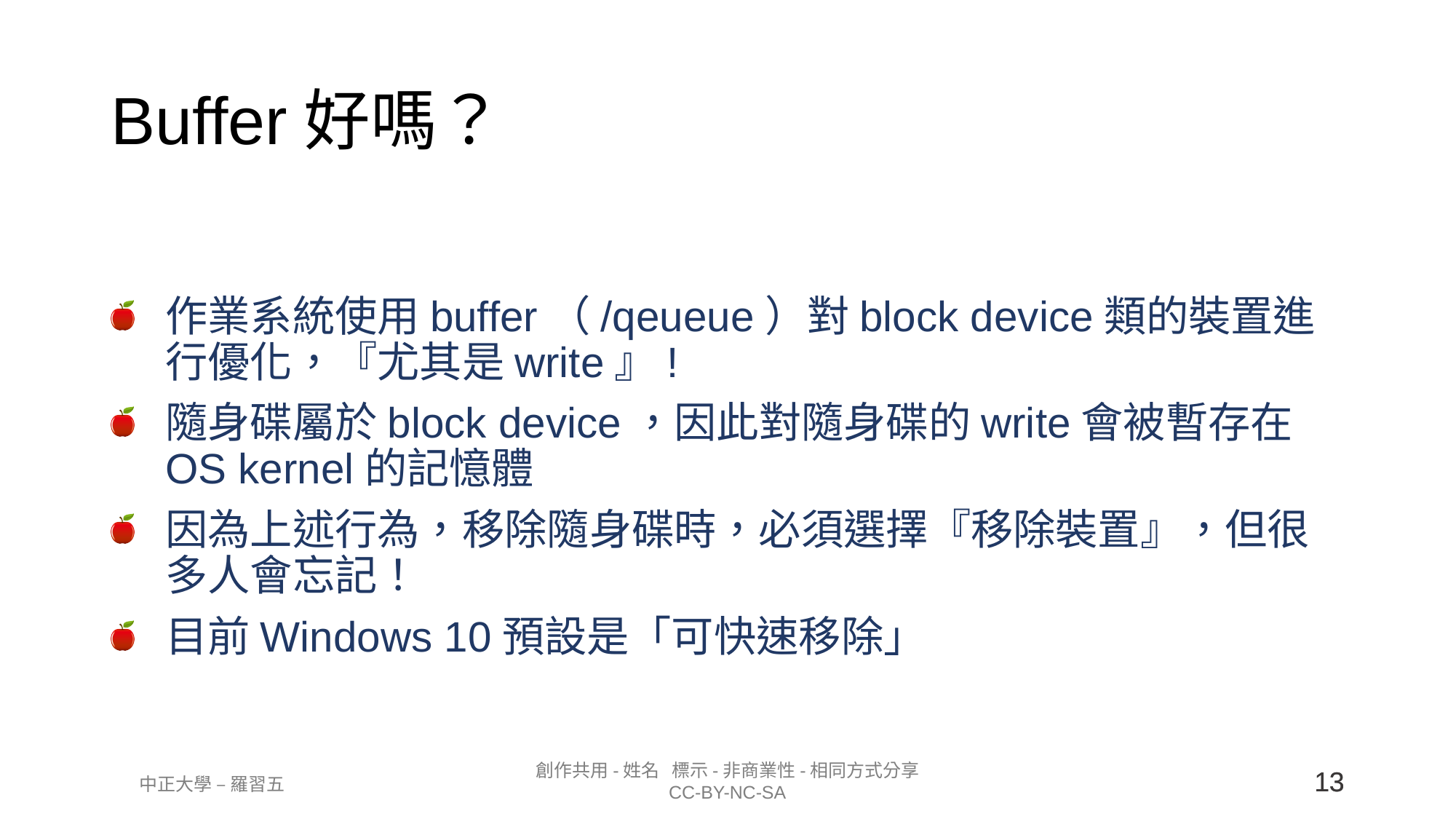

# Buffer好嗎？
作業系統使用buffer（/qeueue）對block device類的裝置進行優化，『尤其是write』!
隨身碟屬於block device，因此對隨身碟的write會被暫存在OS kernel的記憶體
因為上述行為，移除隨身碟時，必須選擇『移除裝置』，但很多人會忘記！
目前Windows 10預設是「可快速移除」